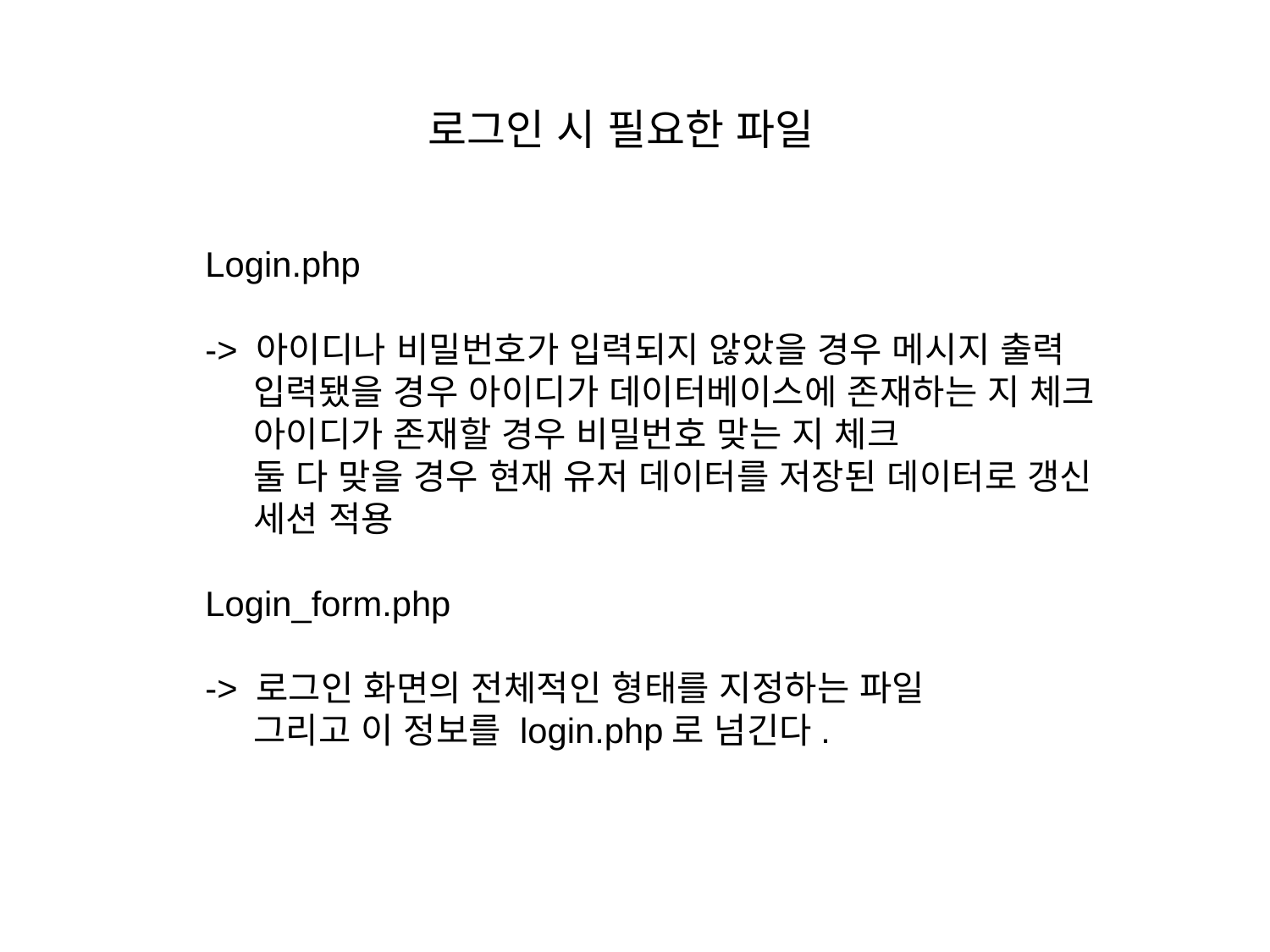

로그인 시 필요한 파일

Login.php

-> 아이디나 비밀번호가 입력되지 않았을 경우 메시지 출력
    입력됐을 경우 아이디가 데이터베이스에 존재하는 지 체크
    아이디가 존재할 경우 비밀번호 맞는 지 체크
    둘 다 맞을 경우 현재 유저 데이터를 저장된 데이터로 갱신
    세션 적용

Login_form.php

-> 로그인 화면의 전체적인 형태를 지정하는 파일
    그리고 이 정보를 login.php로 넘긴다.